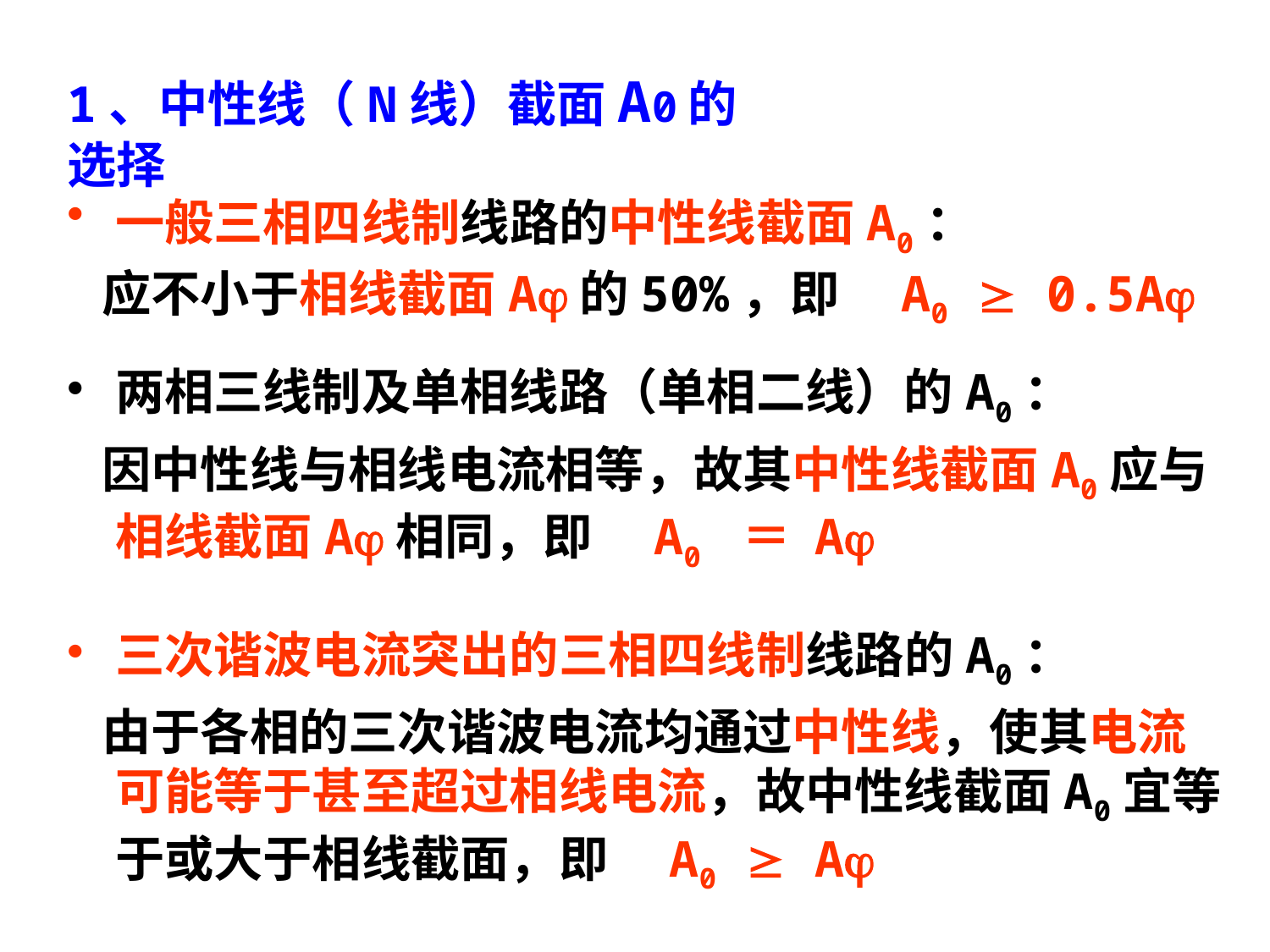

# 1、中性线（N线）截面A0的选择
一般三相四线制线路的中性线截面A0：
  应不小于相线截面Aϕ的50%，即　A0 ≥ 0.5Aϕ

两相三线制及单相线路（单相二线）的A0：
  因中性线与相线电流相等，故其中性线截面A0应与相线截面Aϕ相同，即　A0 ＝ Aϕ

三次谐波电流突出的三相四线制线路的A0：
  由于各相的三次谐波电流均通过中性线，使其电流可能等于甚至超过相线电流，故中性线截面A0宜等于或大于相线截面，即　A0 ≥ Aϕ